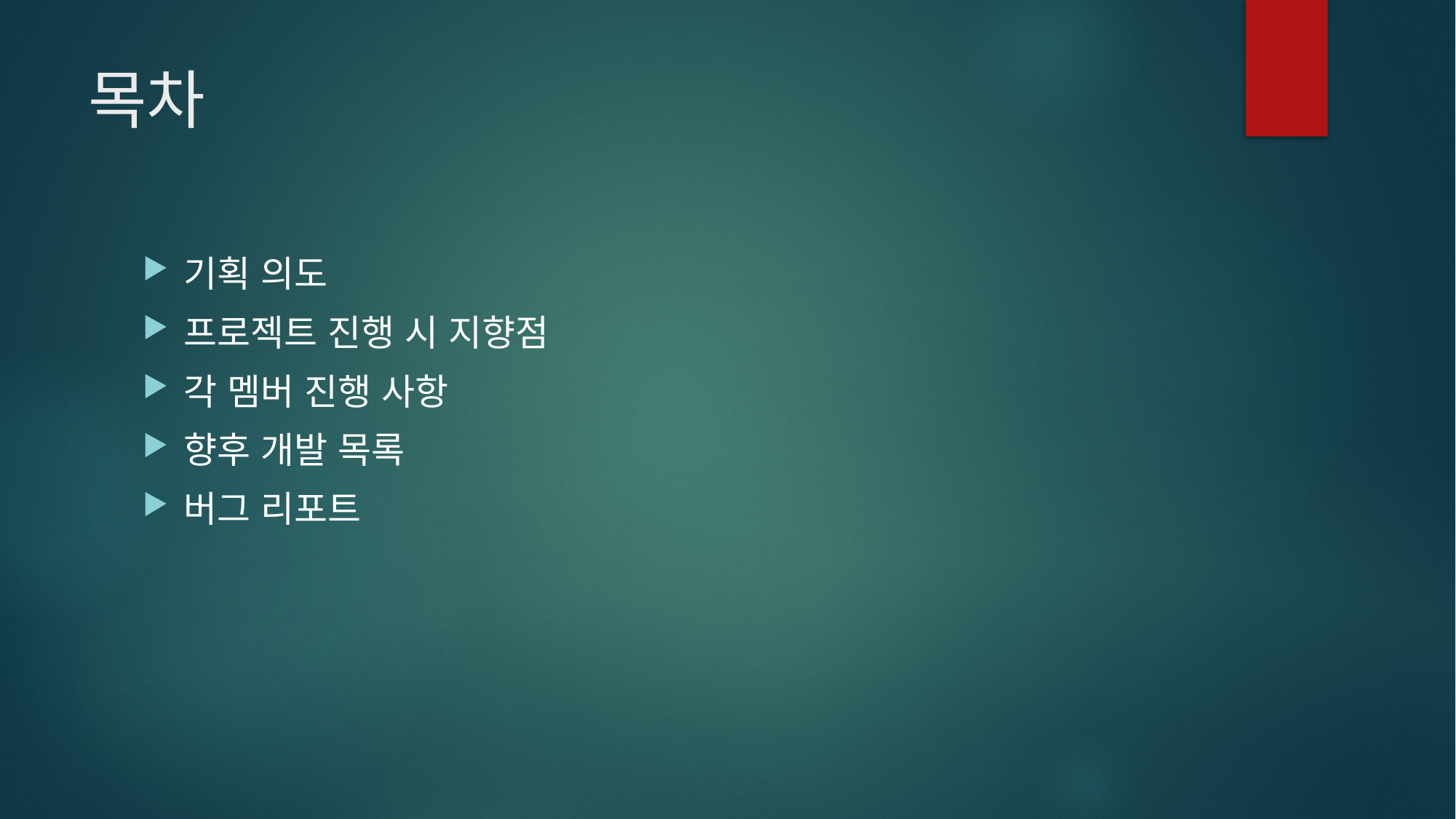

# 목차
기획 의도
프로젝트 진행 시 지향점
각 멤버 진행 사항
향후 개발 목록
버그 리포트